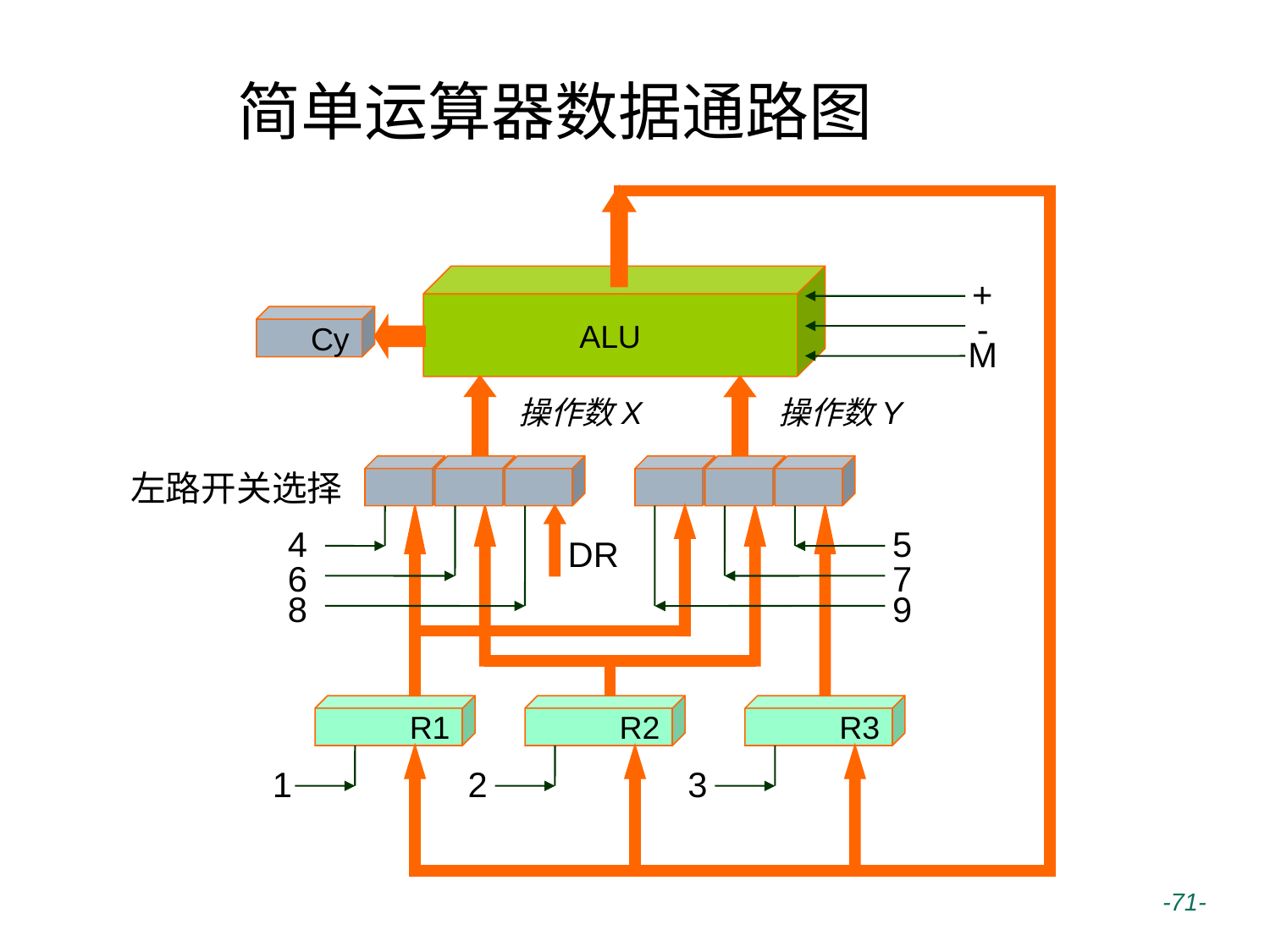

简单运算器数据通路图

ALU
+

-
Cy

M

操作数X
操作数Y

左路开关选择

5

7

9

4
DR

6
8

R1
R2
R3

1
2
3

 -71-